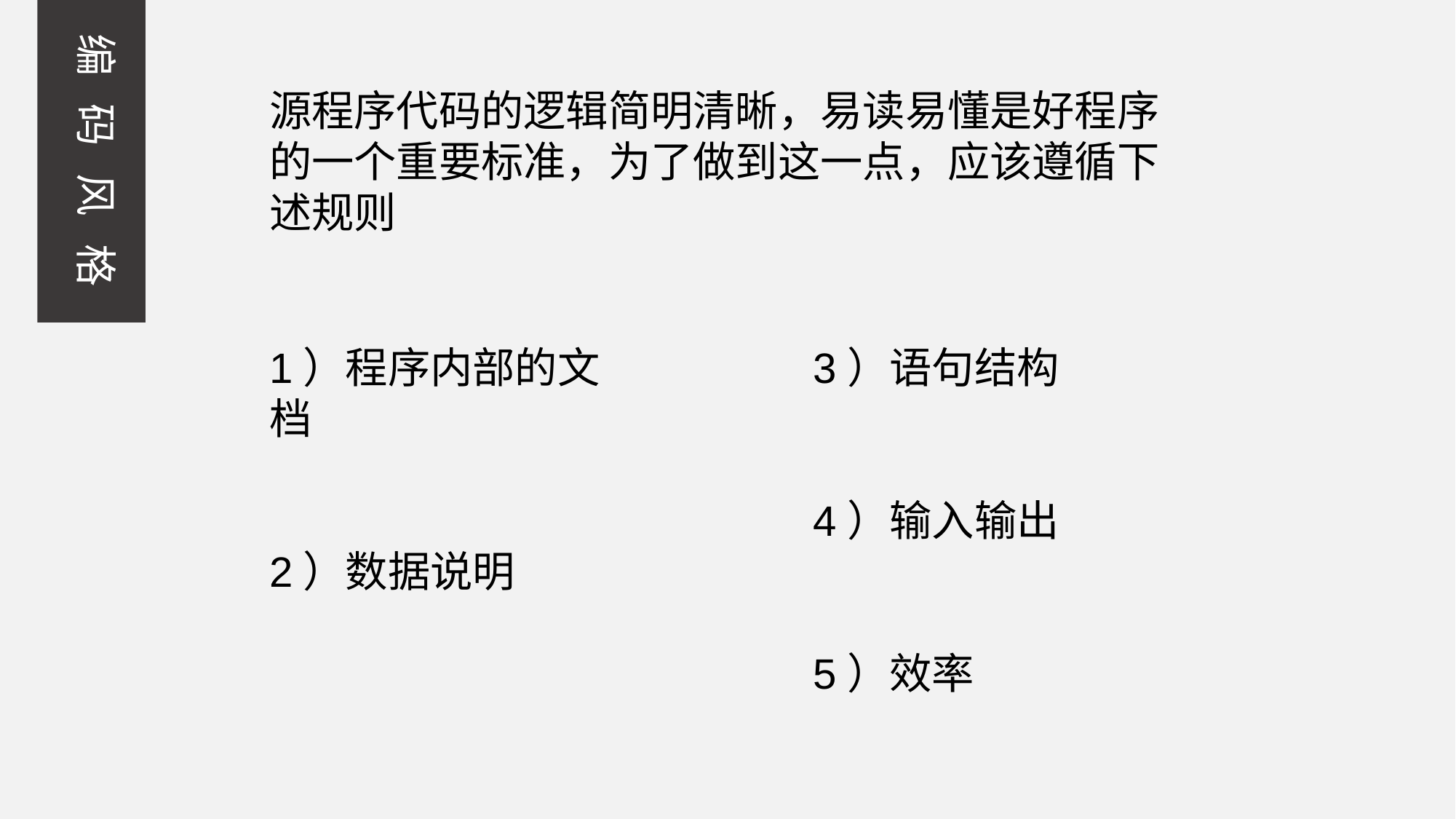

编 码 风 格
源程序代码的逻辑简明清晰，易读易懂是好程序的一个重要标准，为了做到这一点，应该遵循下述规则
1）程序内部的文档

2）数据说明
3）语句结构

4）输入输出

5）效率